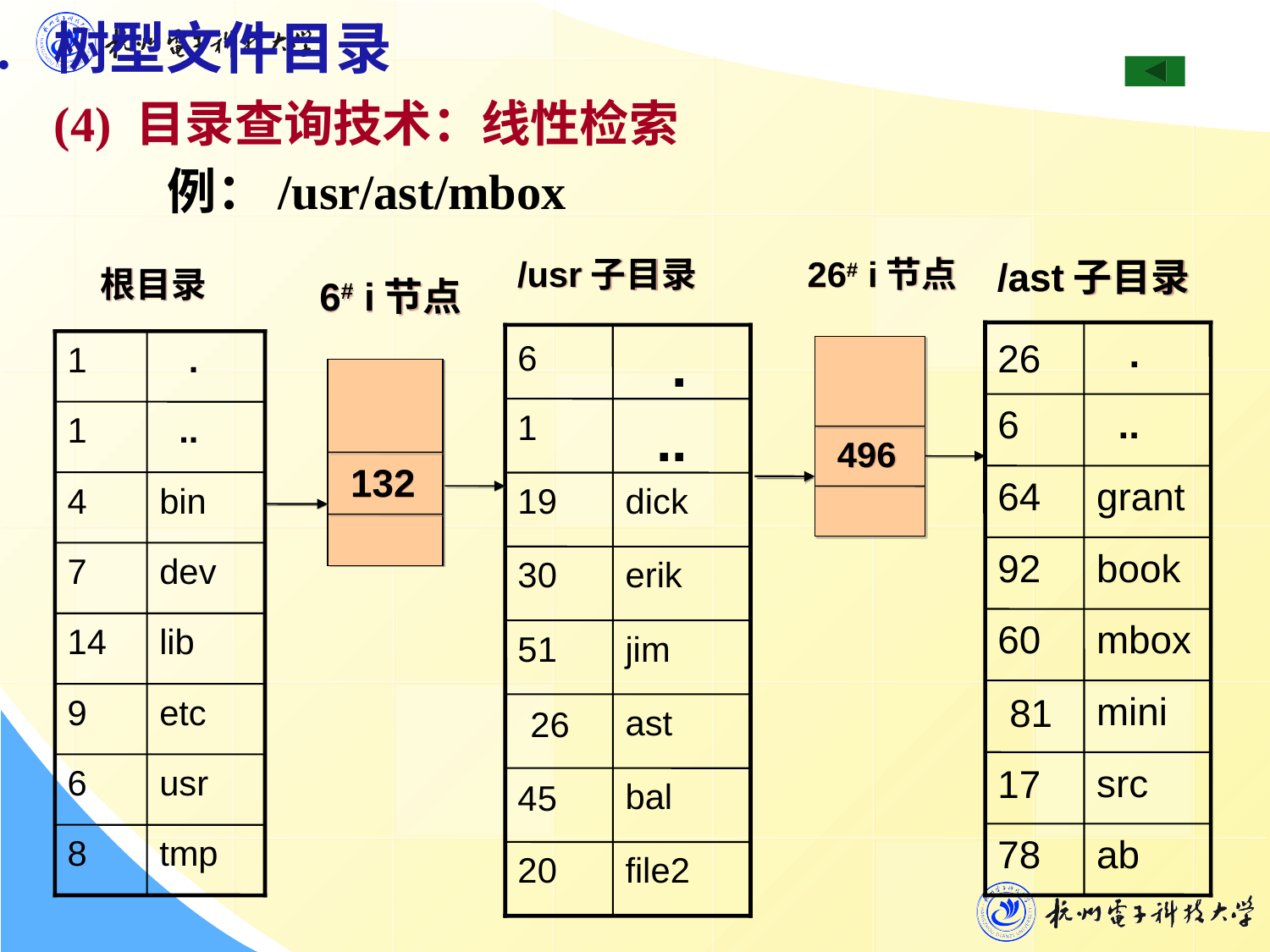

3.  树型文件目录

   (4) 目录查询技术：线性检索
例：/usr/ast/mbox
/usr子目录

   .

6
1

  ..
19

dick
30

erik
51

jim

ast
26

bal
45
20

file2

26# i节点

496

/ast子目录

   .

26
6

  ..
64

grant
92

book
60

mbox

mini
81

src
17
78

ab

根目录
1

   .

1

  ..
4

bin
7

dev
14

lib
9

etc
6

usr
8

tmp

6# i节点

132